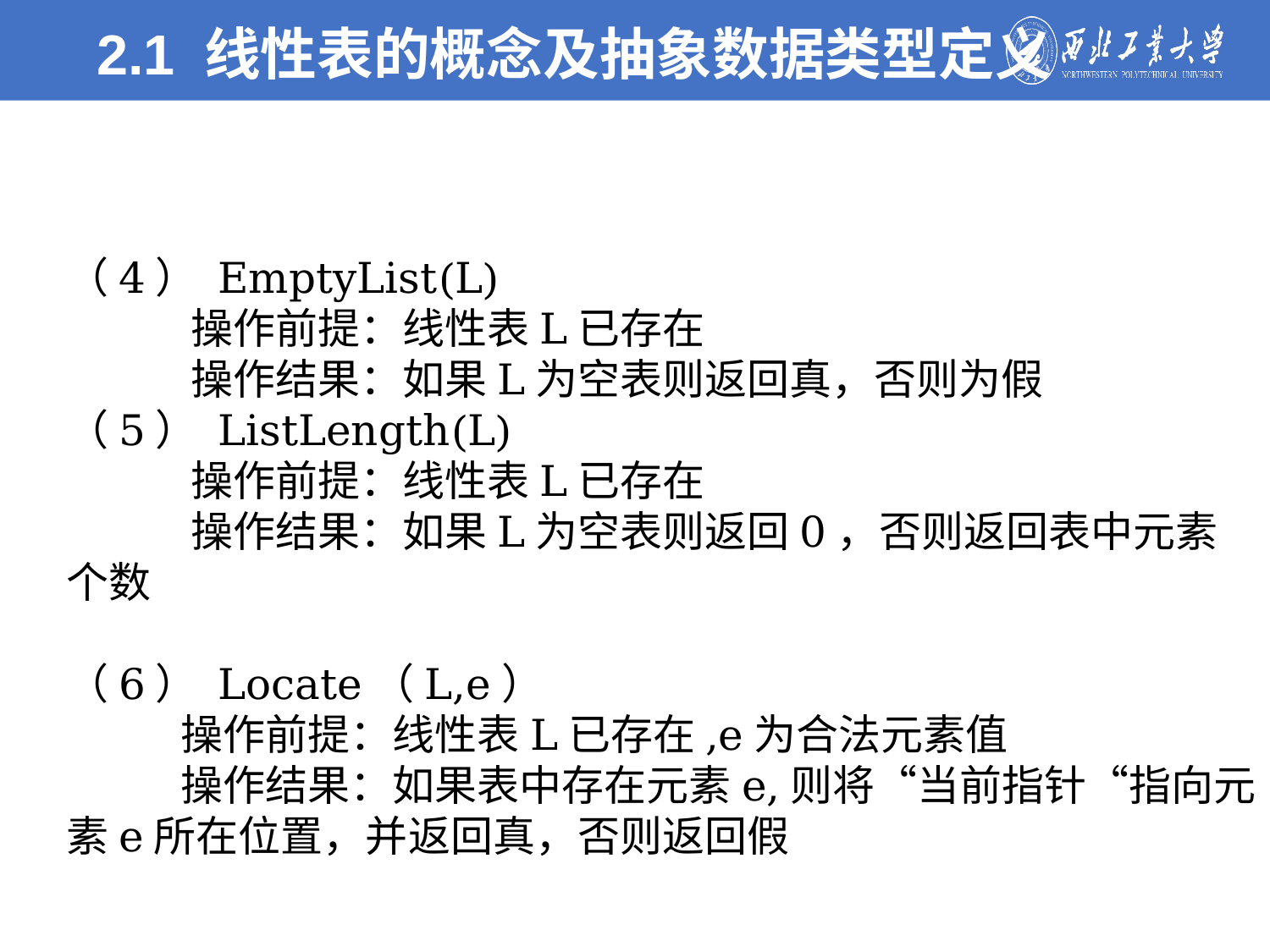

2.1 线性表的概念及抽象数据类型定义
（4） EmptyList(L)
            操作前提：线性表L已存在
            操作结果：如果L为空表则返回真，否则为假
（5） ListLength(L)
            操作前提：线性表L已存在
            操作结果：如果L为空表则返回0，否则返回表中元素个数

（6） Locate（L,e）
           操作前提：线性表L已存在,e为合法元素值
           操作结果：如果表中存在元素e,则将“当前指针“指向元素e所在位置，并返回真，否则返回假